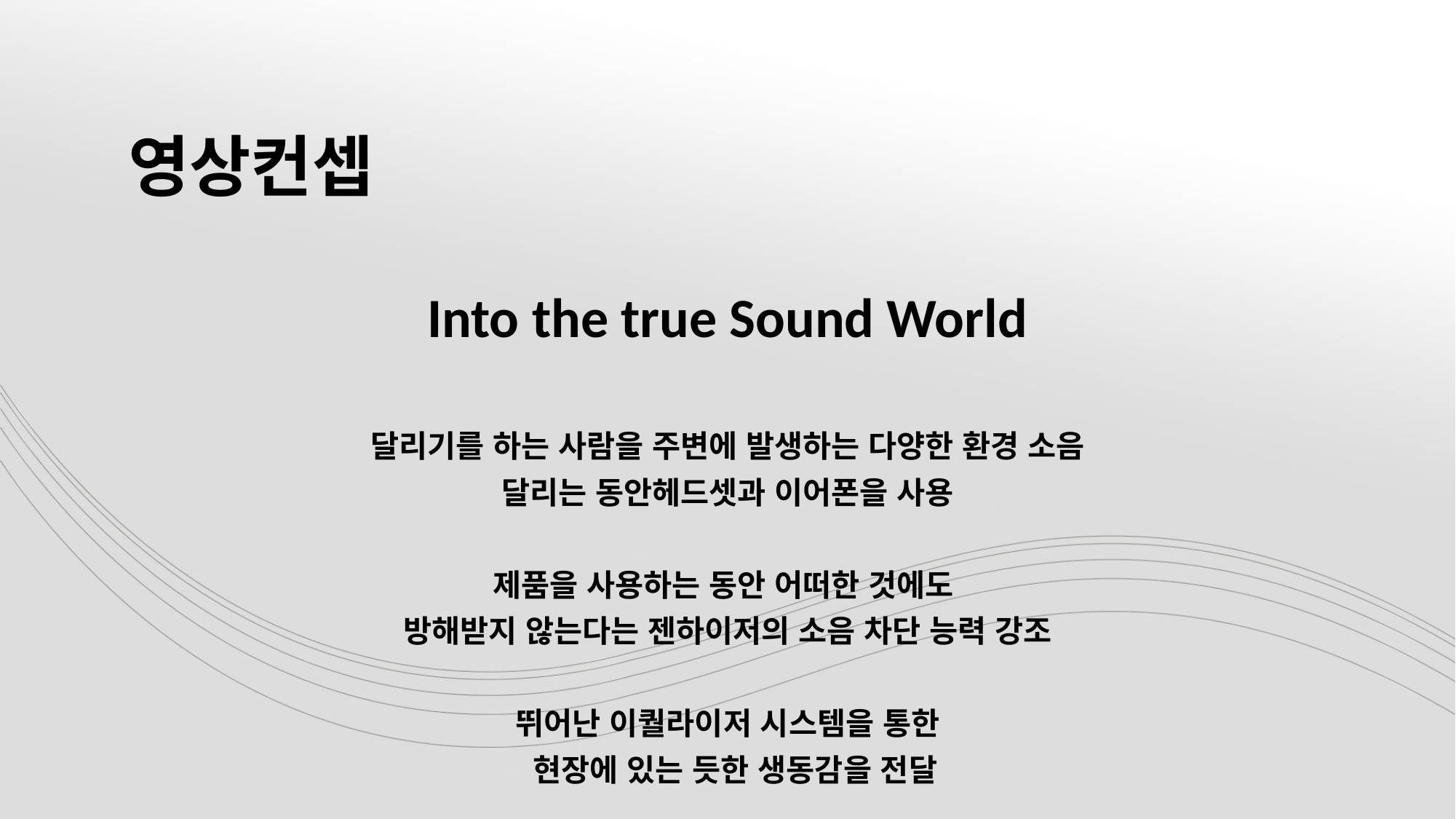

# 영상컨셉
Into the true Sound World

달리기를 하는 사람을 주변에 발생하는 다양한 환경 소음
달리는 동안헤드셋과 이어폰을 사용

제품을 사용하는 동안 어떠한 것에도
방해받지 않는다는 젠하이저의 소음 차단 능력 강조

뛰어난 이퀄라이저 시스템을 통한
 현장에 있는 듯한 생동감을 전달